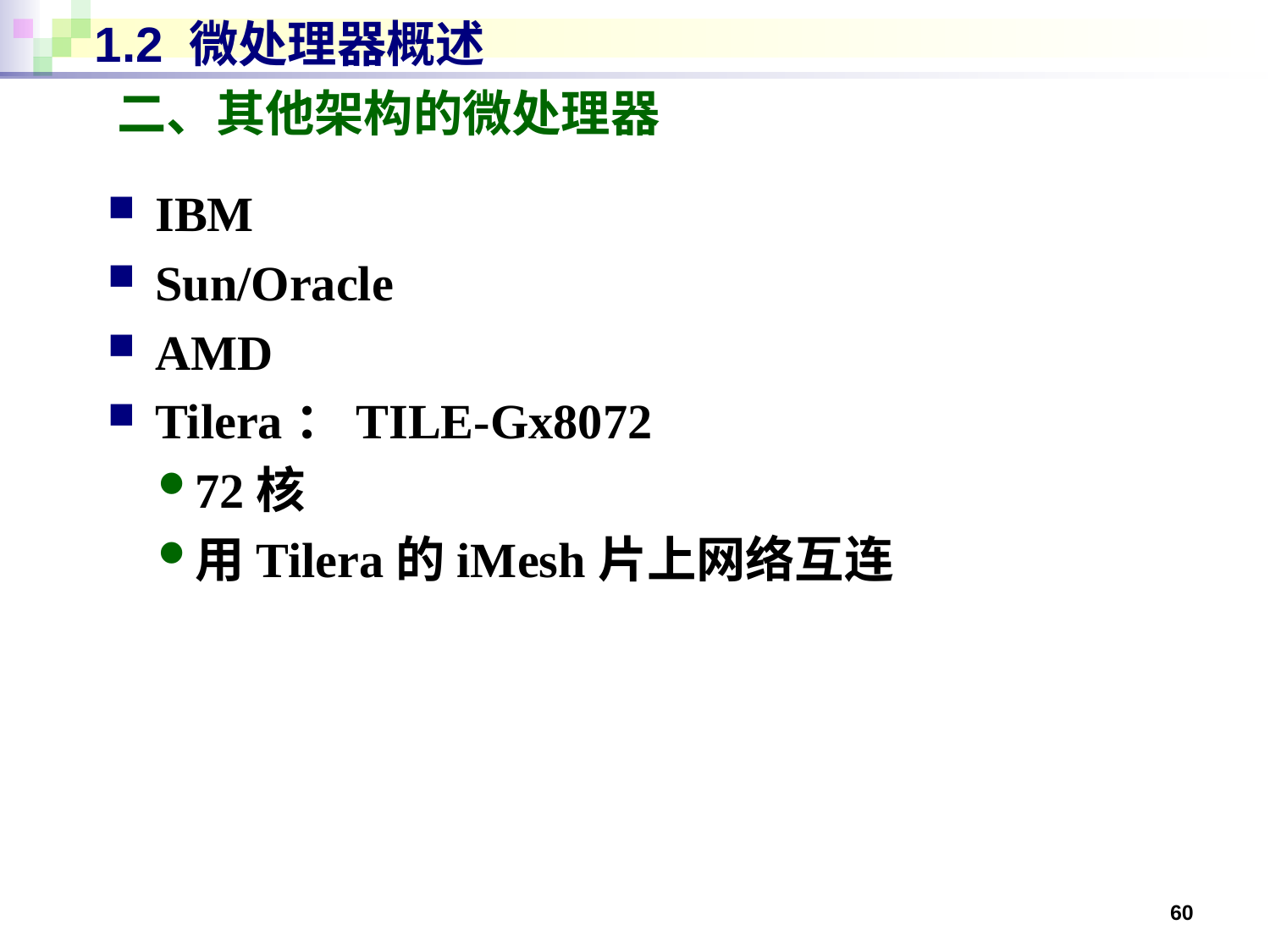

# 1.2 微处理器概述
二、其他架构的微处理器
IBM
Sun/Oracle
AMD
Tilera：TILE-Gx8072
72核
用Tilera的iMesh片上网络互连
60